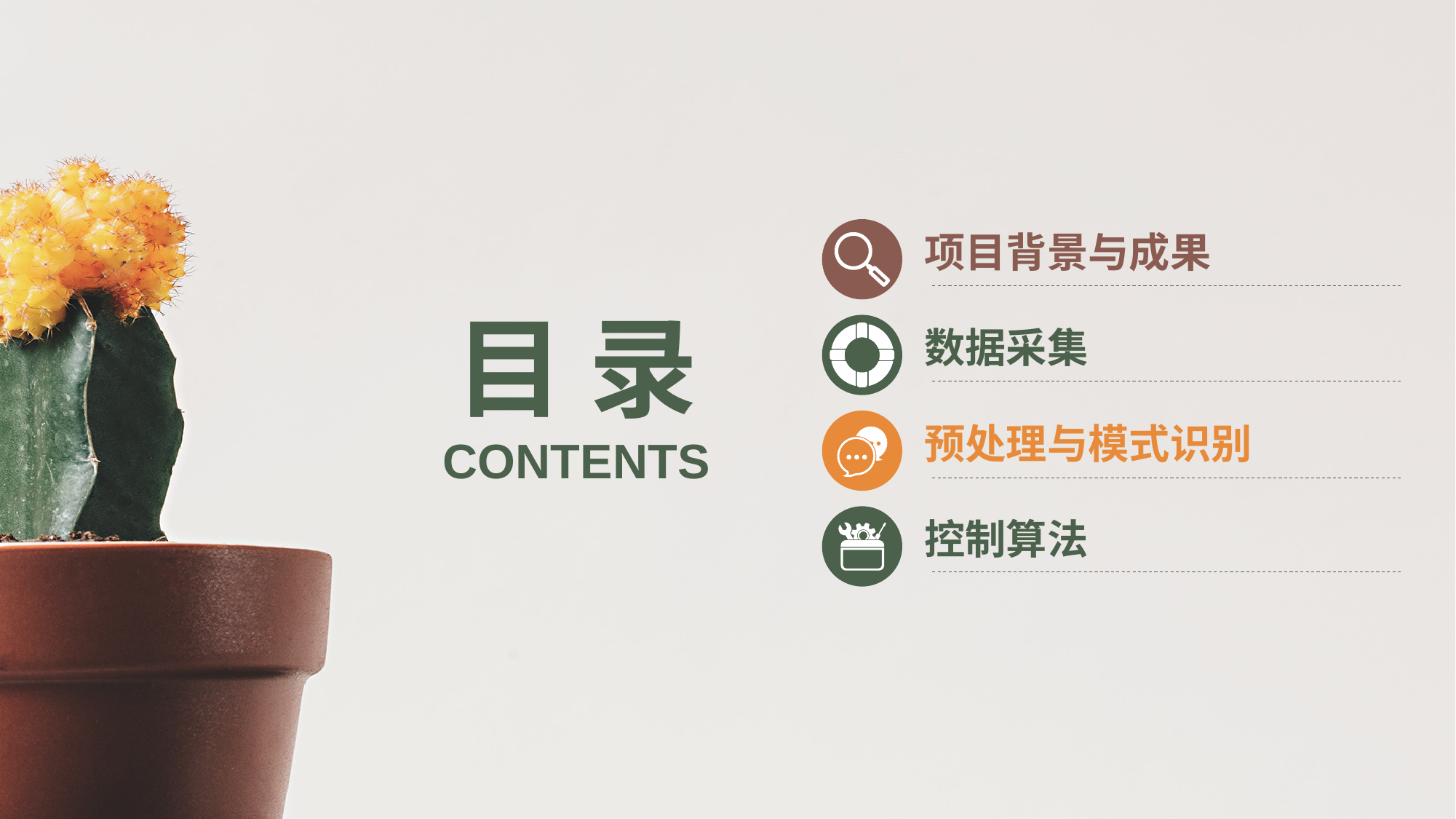

项目背景与成果
目 录
CONTENTS

数据采集

预处理与模式识别

控制算法